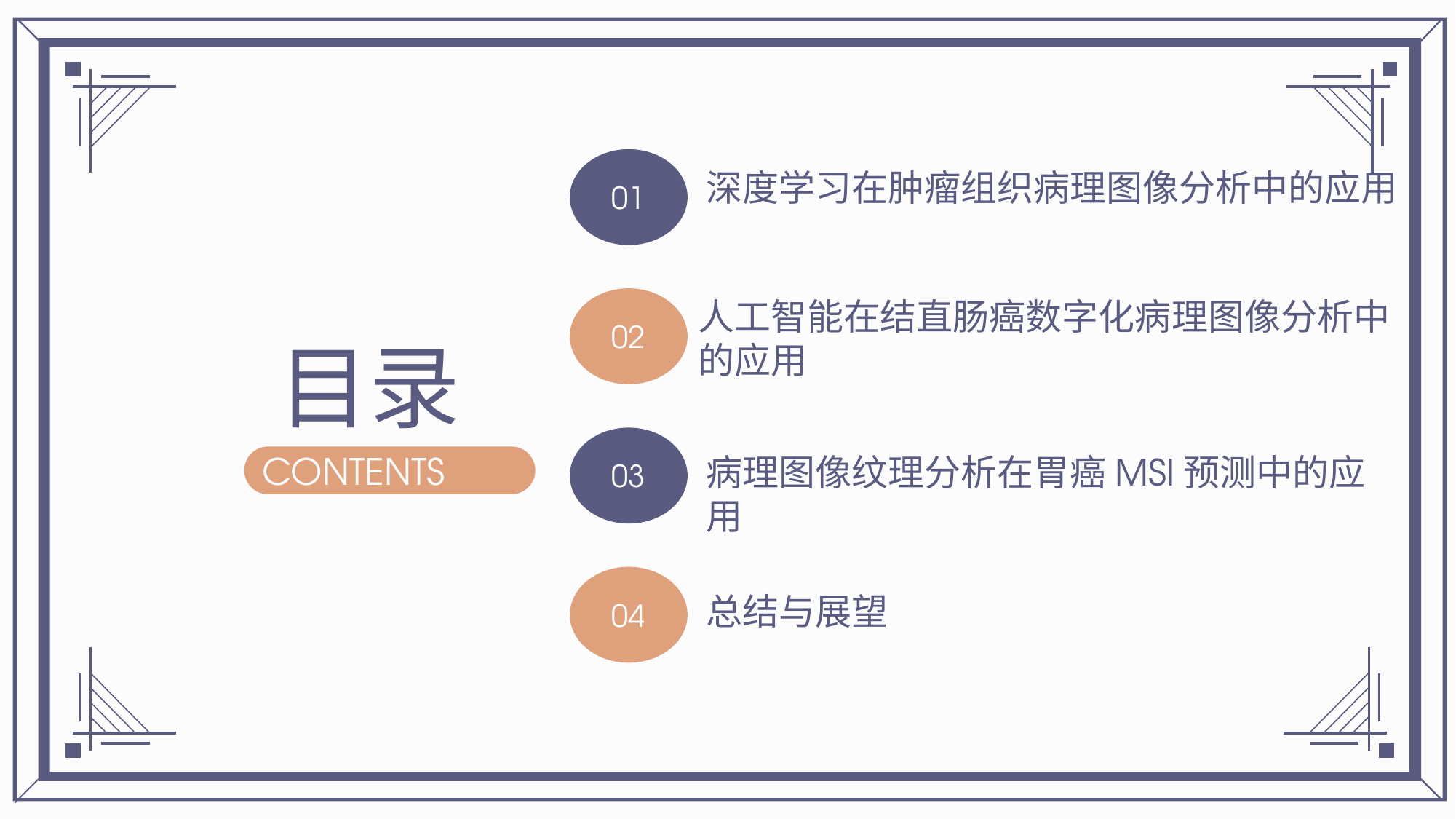

01
深度学习在肿瘤组织病理图像分析中的应用
02
人工智能在结直肠癌数字化病理图像分析中的应用
03
病理图像纹理分析在胃癌MSI预测中的应用
04
总结与展望

目录
CONTENTS